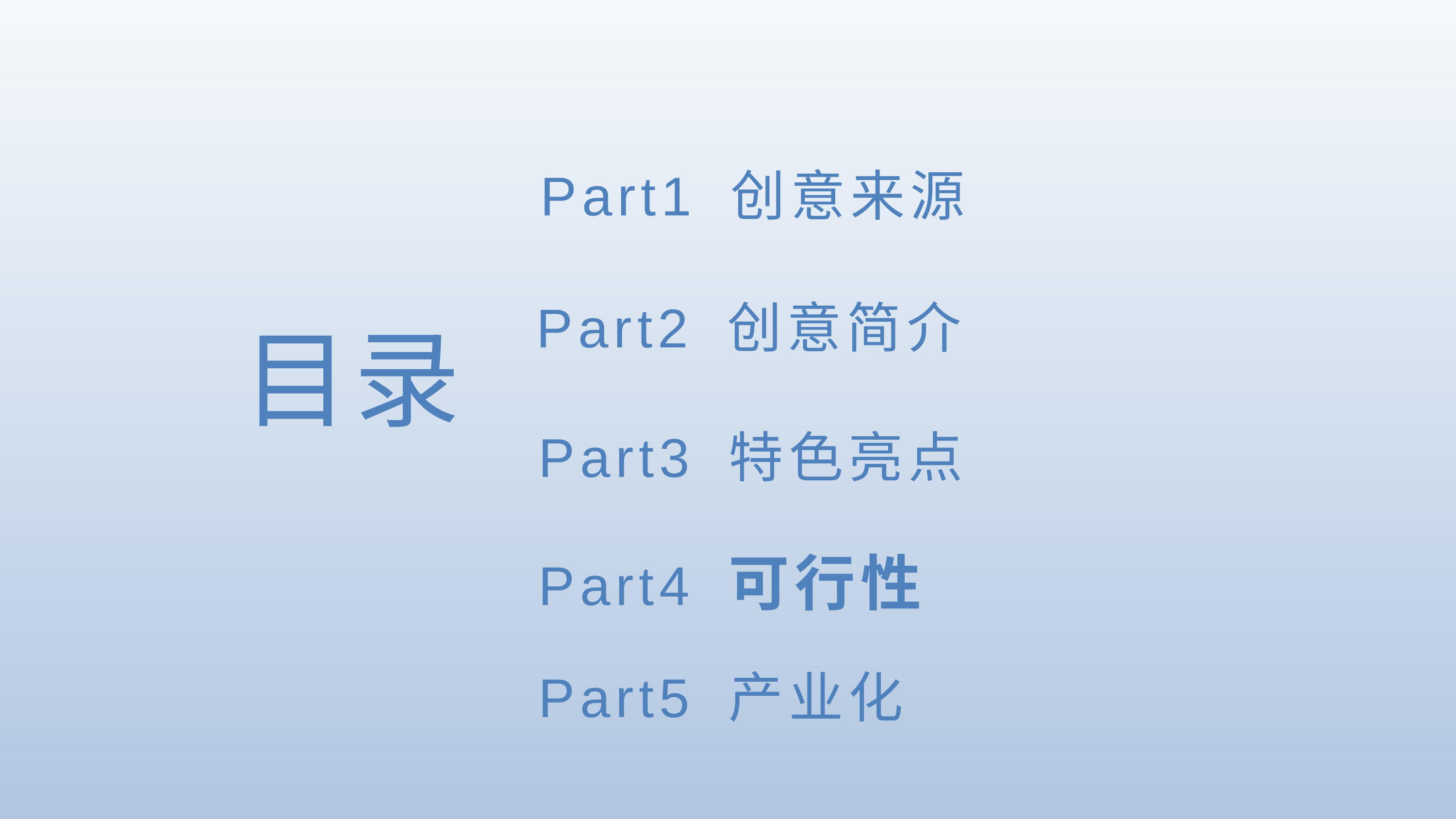

Part1 创意来源
Part2 创意简介
目录
Part3 特色亮点
Part4 可行性
Part5 产业化